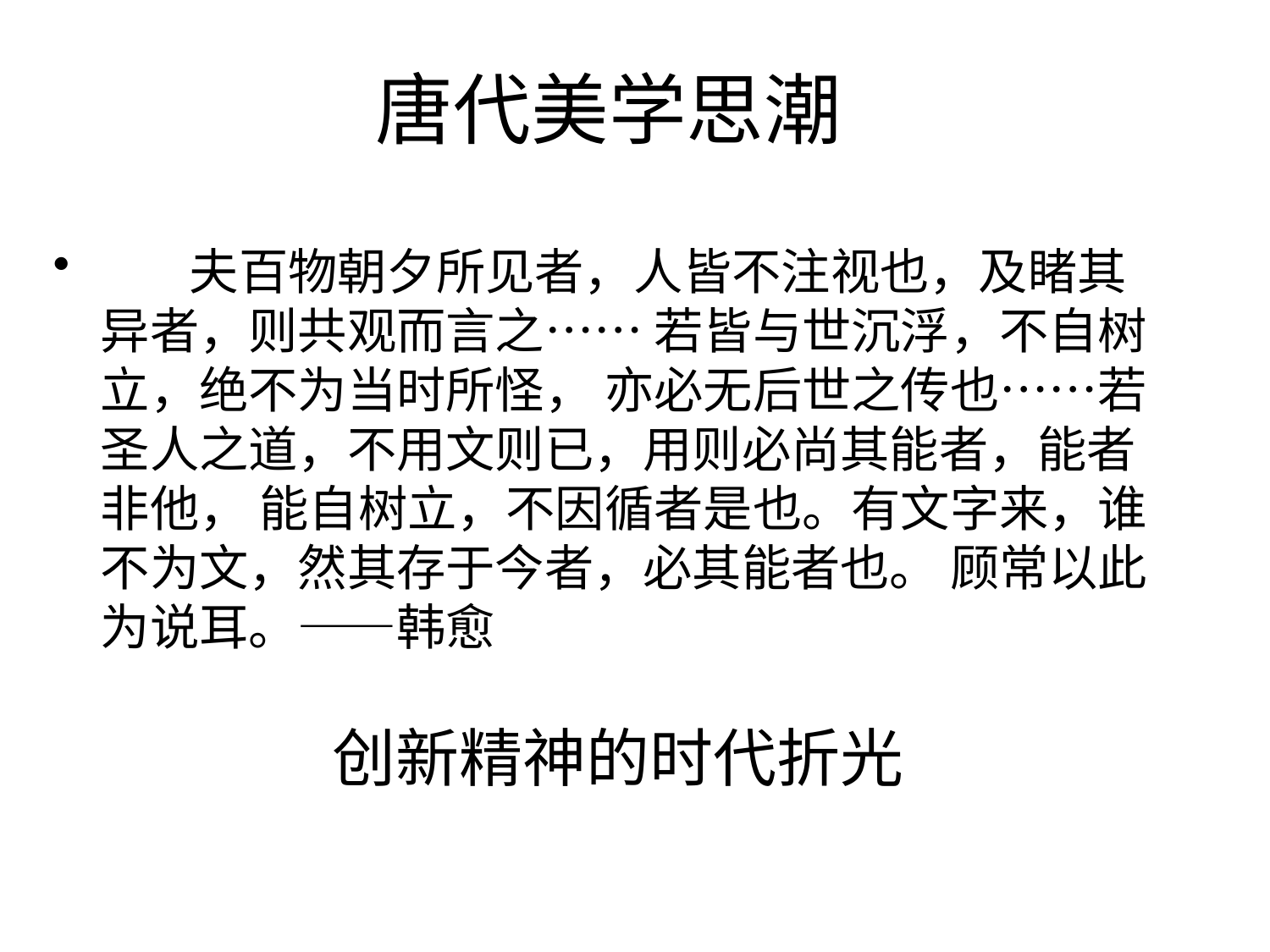

唐代美学思潮
       夫百物朝夕所见者，人皆不注视也，及睹其异者，则共观而言之…… 若皆与世沉浮，不自树立，绝不为当时所怪， 亦必无后世之传也……若圣人之道，不用文则已，用则必尚其能者，能者非他， 能自树立，不因循者是也。有文字来，谁不为文，然其存于今者，必其能者也。 顾常以此为说耳。——韩愈
创新精神的时代折光